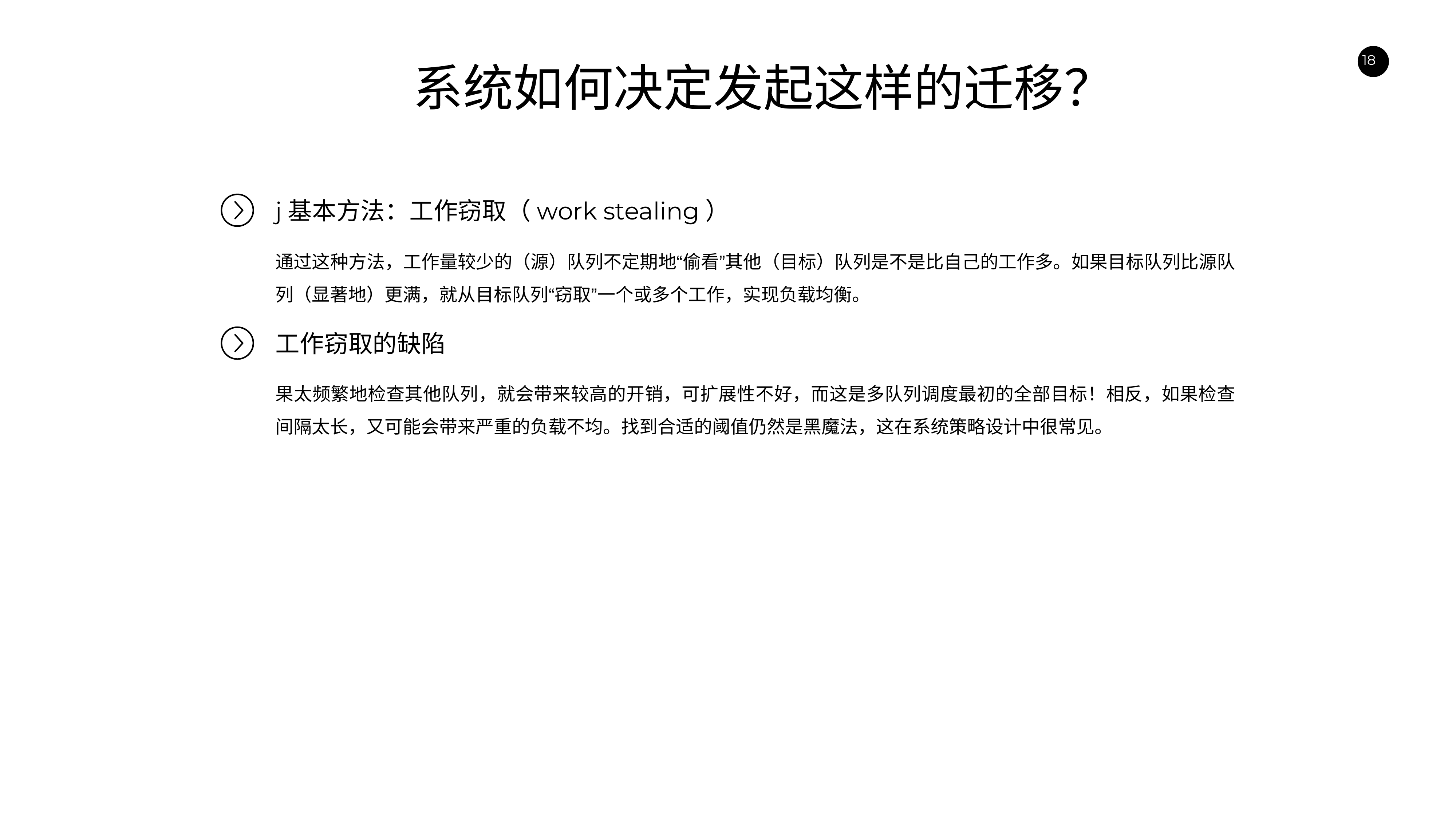

系统如何决定发起这样的迁移？
j基本方法：工作窃取（work stealing）

通过这种方法，工作量较少的（源）队列不定期地“偷看”其他（目标）队列是不是比自己的工作多。如果目标队列比源队列（显著地）更满，就从目标队列“窃取”一个或多个工作，实现负载均衡。
工作窃取的缺陷

果太频繁地检查其他队列，就会带来较高的开销，可扩展性不好，而这是多队列调度最初的全部目标！相反，如果检查间隔太长，又可能会带来严重的负载不均。找到合适的阈值仍然是黑魔法，这在系统策略设计中很常见。